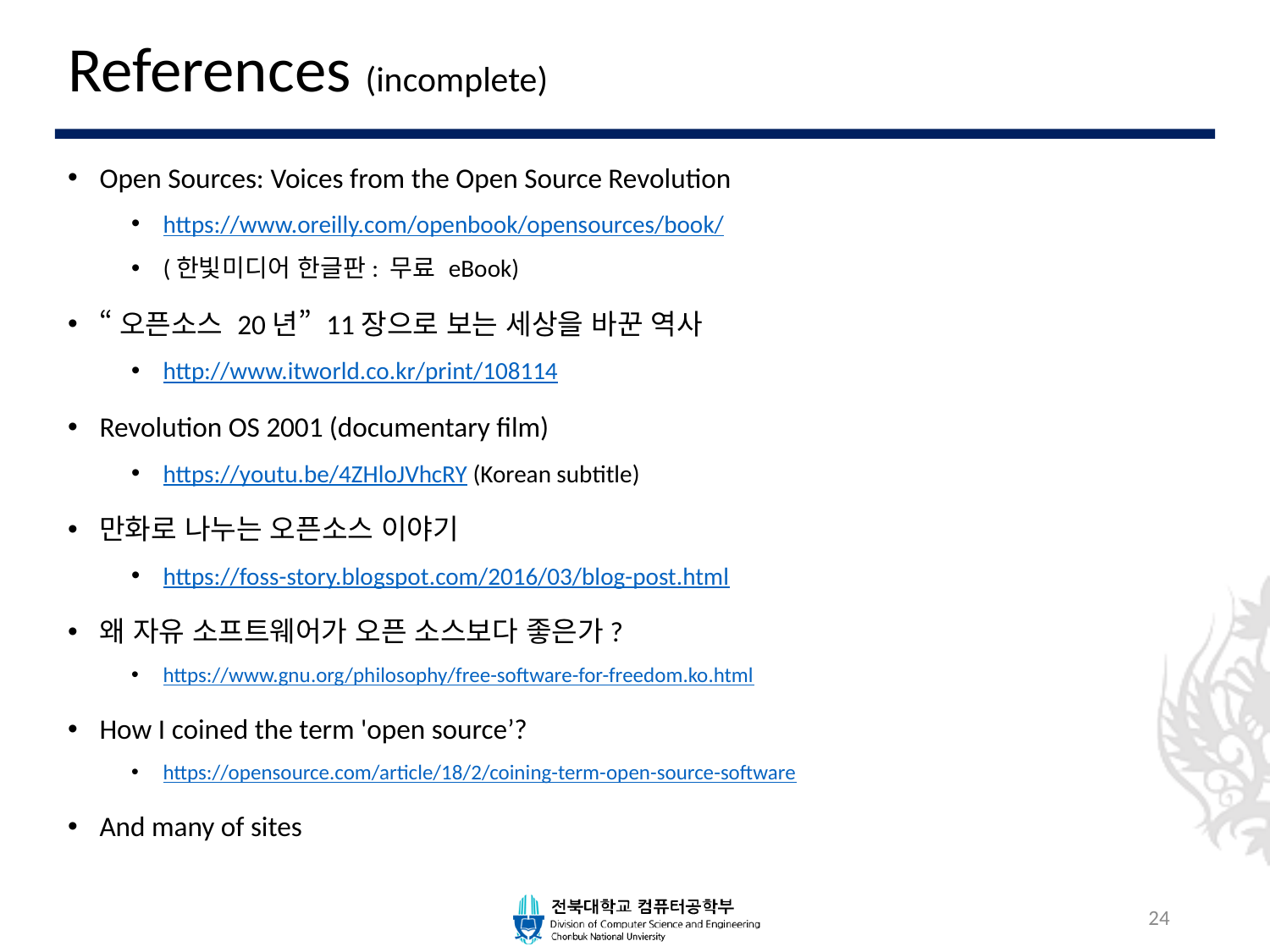

# References (incomplete)
Open Sources: Voices from the Open Source Revolution
https://www.oreilly.com/openbook/opensources/book/
(한빛미디어 한글판: 무료 eBook)
“오픈소스 20년” 11장으로 보는 세상을 바꾼 역사
http://www.itworld.co.kr/print/108114
Revolution OS 2001 (documentary film)
https://youtu.be/4ZHloJVhcRY (Korean subtitle)
만화로 나누는 오픈소스 이야기
https://foss-story.blogspot.com/2016/03/blog-post.html
왜 자유 소프트웨어가 오픈 소스보다 좋은가?
https://www.gnu.org/philosophy/free-software-for-freedom.ko.html
How I coined the term 'open source’?
https://opensource.com/article/18/2/coining-term-open-source-software
And many of sites

24